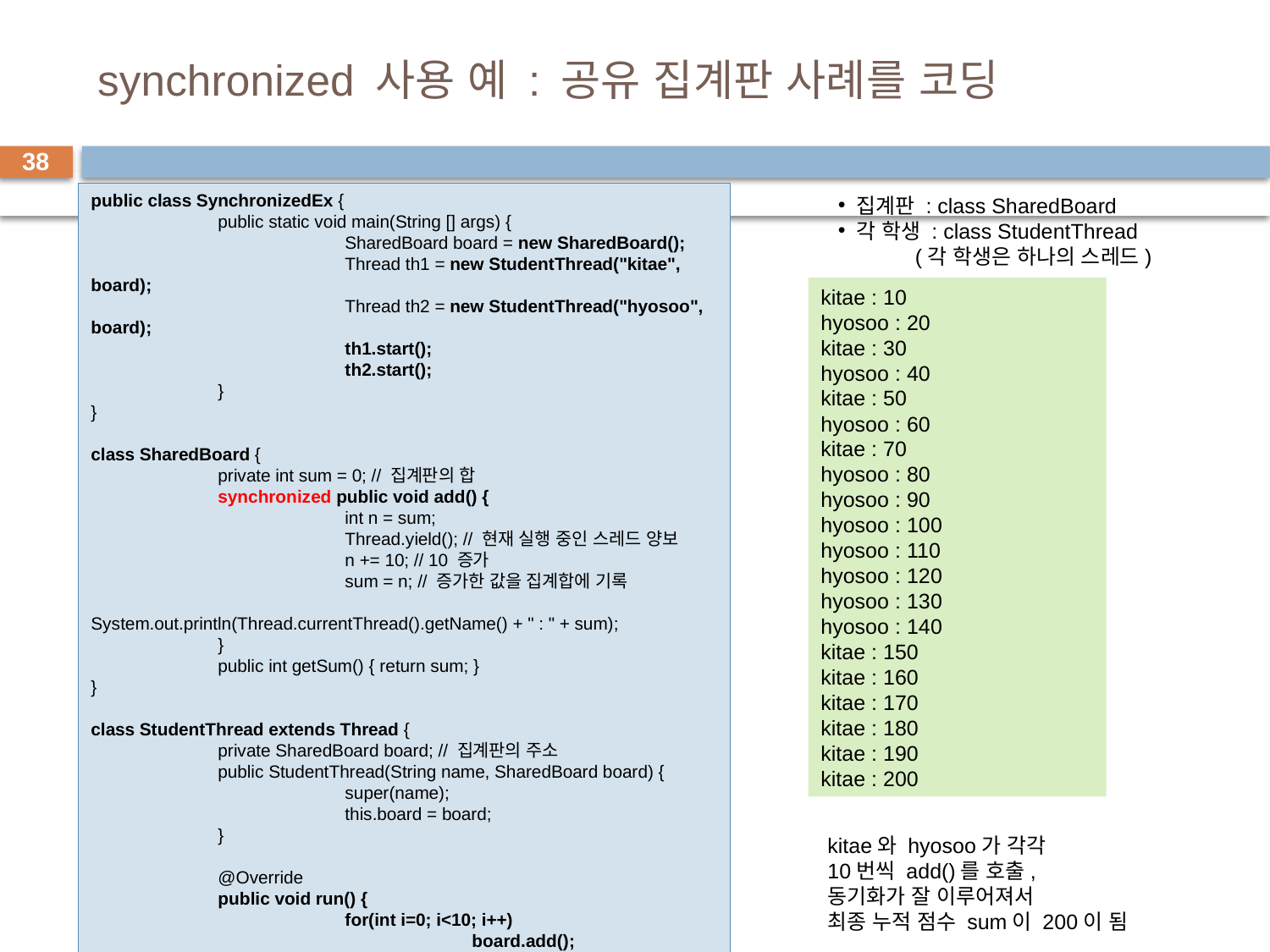

# synchronized 사용 예 : 공유 집계판 사례를 코딩
38
public class SynchronizedEx {
	public static void main(String [] args) {
		SharedBoard board = new SharedBoard();
		Thread th1 = new StudentThread("kitae", board);
		Thread th2 = new StudentThread("hyosoo", board);
		th1.start();
		th2.start();
	}
}

class SharedBoard {
	private int sum = 0; // 집계판의 합
	synchronized public void add() {
		int n = sum;
		Thread.yield(); // 현재 실행 중인 스레드 양보
		n += 10; // 10 증가
		sum = n; // 증가한 값을 집계합에 기록
		System.out.println(Thread.currentThread().getName() + " : " + sum);
	}
	public int getSum() { return sum; }
}

class StudentThread extends Thread {
	private SharedBoard board; // 집계판의 주소
	public StudentThread(String name, SharedBoard board) {
		super(name);
		this.board = board;
	}

	@Override
	public void run() {
		for(int i=0; i<10; i++)
			board.add();
	}
}
 집계판 : class SharedBoard
 각 학생 : class StudentThread
             (각 학생은 하나의 스레드)
kitae : 10
hyosoo : 20
kitae : 30
hyosoo : 40
kitae : 50
hyosoo : 60
kitae : 70
hyosoo : 80
hyosoo : 90
hyosoo : 100
hyosoo : 110
hyosoo : 120
hyosoo : 130
hyosoo : 140
kitae : 150
kitae : 160
kitae : 170
kitae : 180
kitae : 190
kitae : 200
kitae와 hyosoo가 각각
10번씩 add()를 호출,
동기화가 잘 이루어져서
최종 누적 점수 sum이 200이 됨